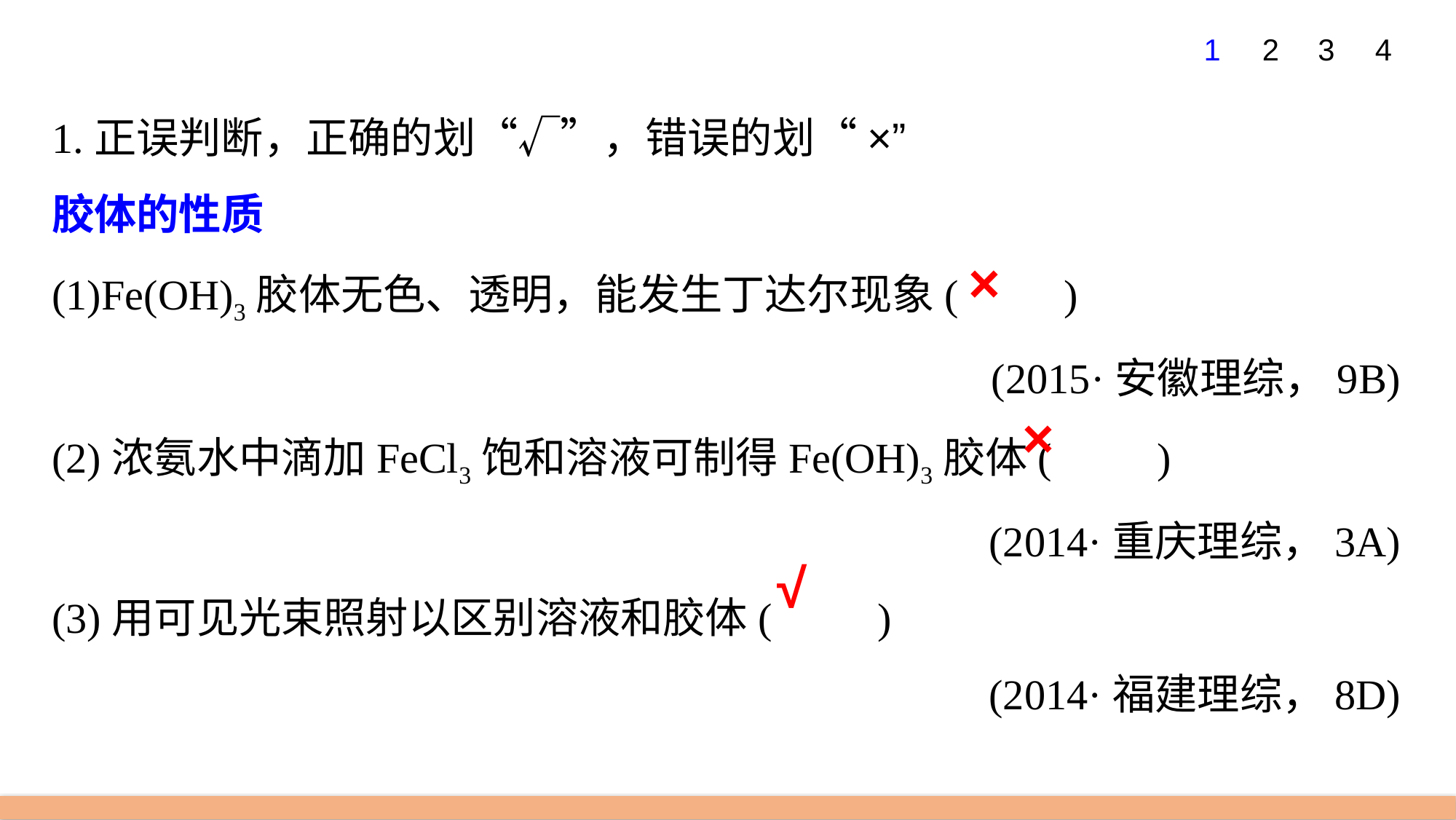

1
2
3
4
1.正误判断，正确的划“√”，错误的划“×”
胶体的性质
(1)Fe(OH)3胶体无色、透明，能发生丁达尔现象(　　)
(2015·安徽理综，9B)
(2)浓氨水中滴加FeCl3饱和溶液可制得Fe(OH)3胶体(　　)
(2014·重庆理综，3A)
(3)用可见光束照射以区别溶液和胶体(　　)
(2014·福建理综，8D)
×
×
√